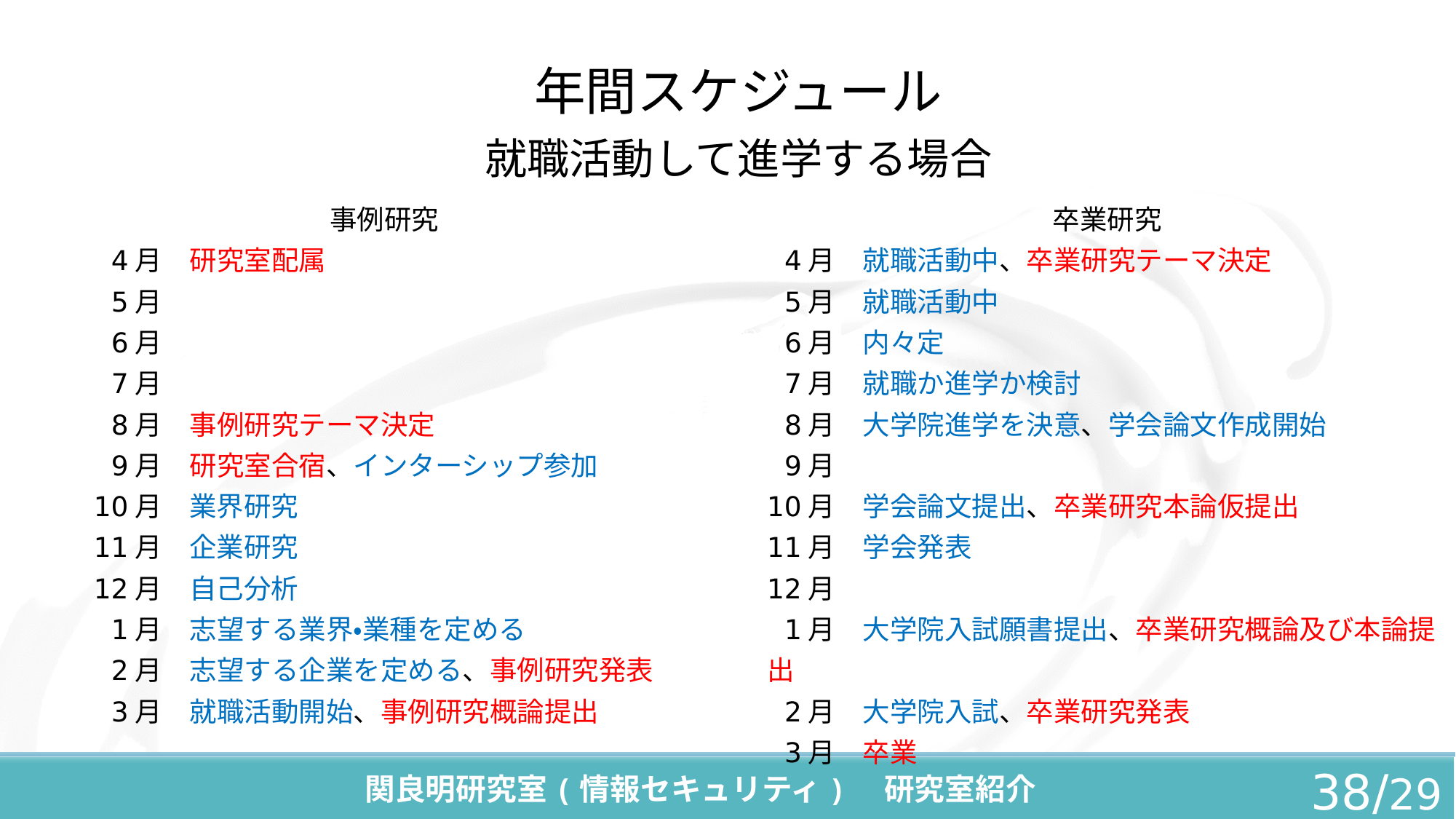

# 年間スケジュール
就職活動して進学する場合
卒業研究
  4月　就職活動中、卒業研究テーマ決定
  5月　就職活動中
  6月　内々定
  7月　就職か進学か検討
  8月　大学院進学を決意、学会論文作成開始
  9月
10月　学会論文提出、卒業研究本論仮提出
11月　学会発表
12月
  1月　大学院入試願書提出、卒業研究概論及び本論提出
  2月　大学院入試、卒業研究発表
  3月　卒業
事例研究
  4月　研究室配属
  5月
  6月
  7月
  8月　事例研究テーマ決定
  9月　研究室合宿、インターシップ参加
10月　業界研究
11月　企業研究
12月　自己分析
  1月　志望する業界・業種を定める
  2月　志望する企業を定める、事例研究発表
  3月　就職活動開始、事例研究概論提出